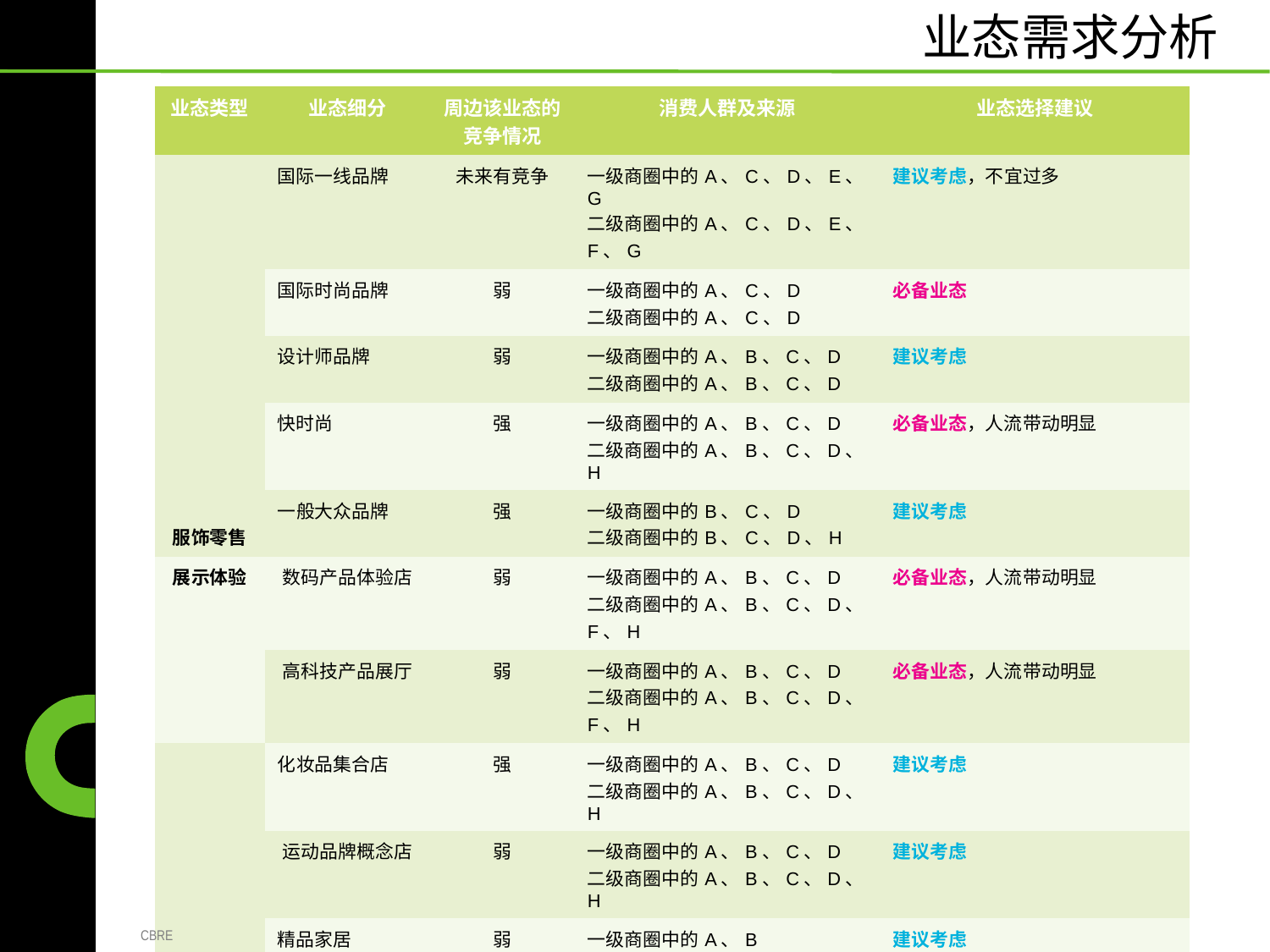

业态需求分析

| 业态类型 | 业态细分 | 周边该业态的 竞争情况 | 消费人群及来源 | 业态选择建议 |
| --- | --- | --- | --- | --- |
| 服饰零售 | 国际一线品牌 | 未来有竞争 | 一级商圈中的A、C、D、E、G 二级商圈中的A、C、D、E、F、G | 建议考虑，不宜过多 |
|  | 国际时尚品牌 | 弱 | 一级商圈中的A、C、D 二级商圈中的A、C、D | 必备业态 |
|  | 设计师品牌 | 弱 | 一级商圈中的A、B、C、D 二级商圈中的A、B、C、D | 建议考虑 |
|  | 快时尚 | 强 | 一级商圈中的A、B、C、D 二级商圈中的A、B、C、D、H | 必备业态，人流带动明显 |
|  | 一般大众品牌 | 强 | 一级商圈中的B、C、D 二级商圈中的B、C、D、H | 建议考虑 |
| 展示体验 | 数码产品体验店 | 弱 | 一级商圈中的A、B、C、D 二级商圈中的A、B、C、D、F、H | 必备业态，人流带动明显 |
|  | 高科技产品展厅 | 弱 | 一级商圈中的A、B、C、D 二级商圈中的A、B、C、D、F、H | 必备业态，人流带动明显 |
| 其他零售 |Page249 | 化妆品集合店 | 强 | 一级商圈中的A、B、C、D 二级商圈中的A、B、C、D、H | 建议考虑 |
|  | 运动品牌概念店 | 弱 | 一级商圈中的A、B、C、D 二级商圈中的A、B、C、D、H | 建议考虑 |
|  | 精品家居 | 弱 | 一级商圈中的A、B 二级商圈中的A、B | 建议考虑 |
|  | 珠宝钟表 | 弱 | 一级商圈中的A、B、C、D、E 二级商圈中的A、B、C、D、E | 建议考虑 |
|  | 生活类集合店 （MUJI） | 弱 | 一级商圈中的A、B、C、D 二级商圈中的A、B、C、D、H | 建议考虑 |
|  | 综合性书店 （诚品书店） | 弱 | 一级商圈中的A、B、C、D 二级商圈中的A、B、C、D、H | 建议考虑 |

CBRE